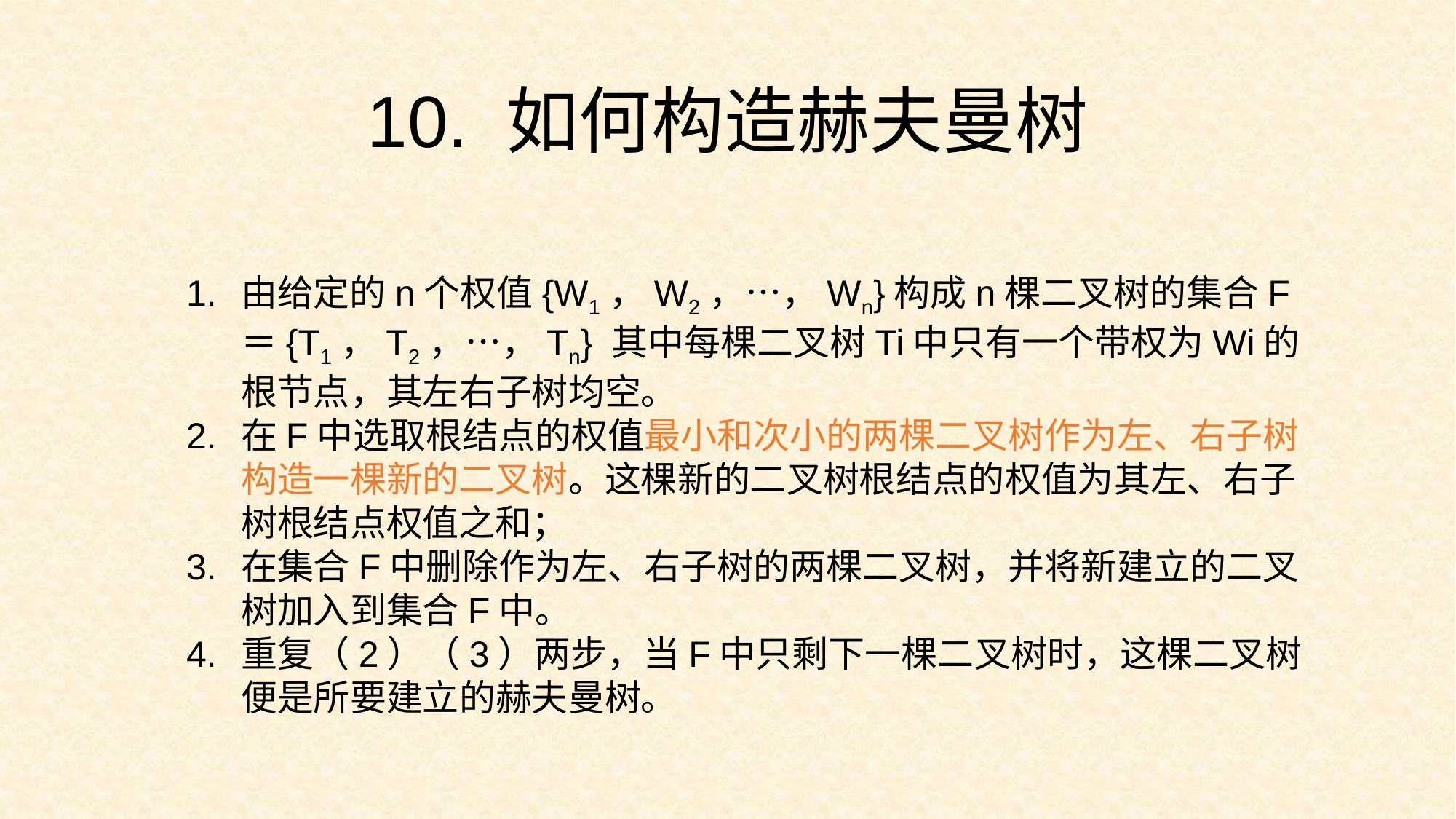

10. 如何构造赫夫曼树
由给定的n个权值{W1，W2，…，Wn}构成n棵二叉树的集合F＝{T1，T2，…，Tn} 其中每棵二叉树Ti中只有一个带权为Wi的根节点，其左右子树均空。
在F中选取根结点的权值最小和次小的两棵二叉树作为左、右子树构造一棵新的二叉树。这棵新的二叉树根结点的权值为其左、右子树根结点权值之和；
在集合F中删除作为左、右子树的两棵二叉树，并将新建立的二叉树加入到集合F中。
重复（2）（3）两步，当F中只剩下一棵二叉树时，这棵二叉树便是所要建立的赫夫曼树。